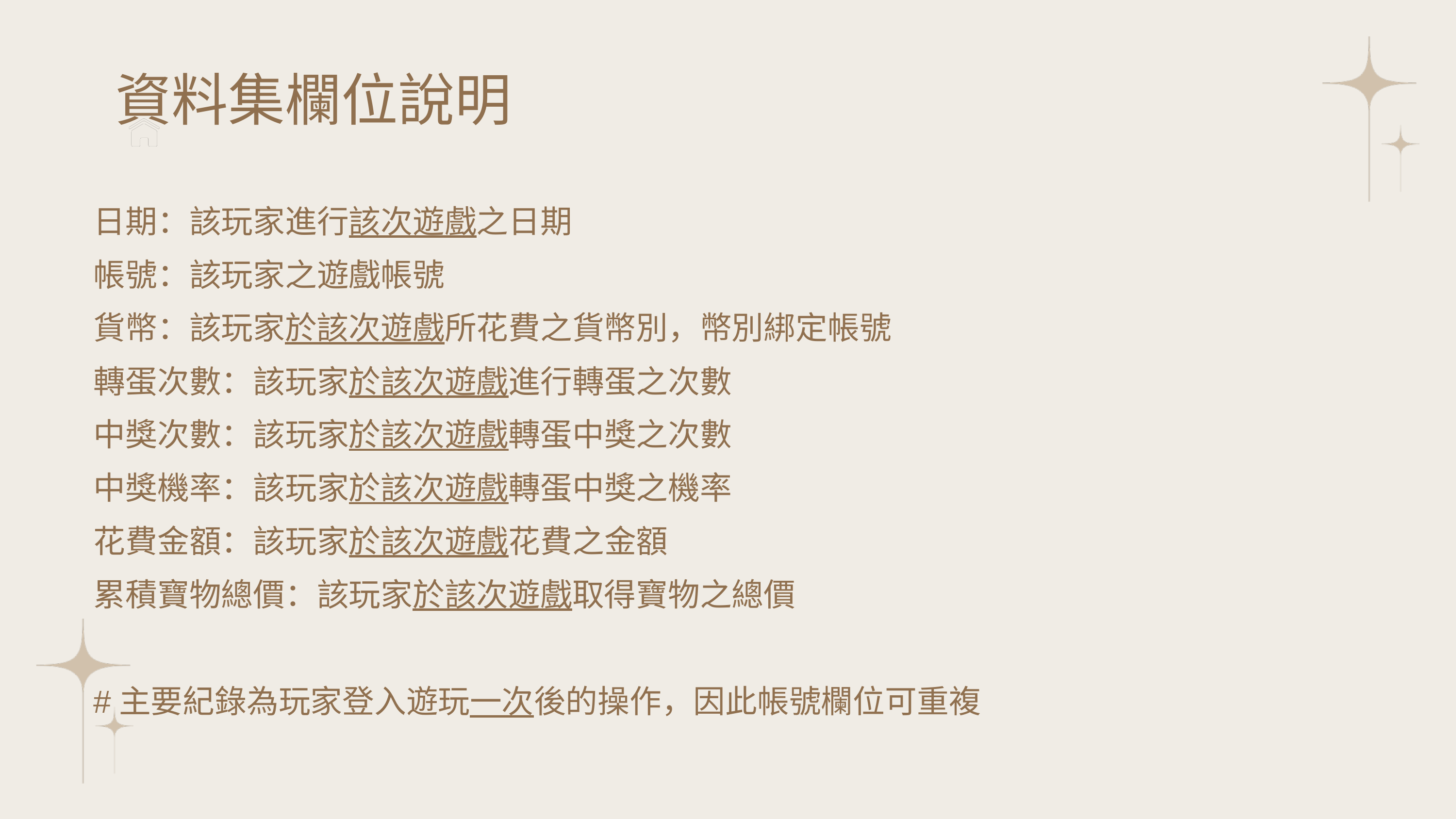

資料集欄位說明

日期：該玩家進行該次遊戲之日期
帳號：該玩家之遊戲帳號
貨幣：該玩家於該次遊戲所花費之貨幣別，幣別綁定帳號
轉蛋次數：該玩家於該次遊戲進行轉蛋之次數
中獎次數：該玩家於該次遊戲轉蛋中獎之次數
中獎機率：該玩家於該次遊戲轉蛋中獎之機率
花費金額：該玩家於該次遊戲花費之金額
累積寶物總價：該玩家於該次遊戲取得寶物之總價

#主要紀錄為玩家登入遊玩一次後的操作，因此帳號欄位可重複